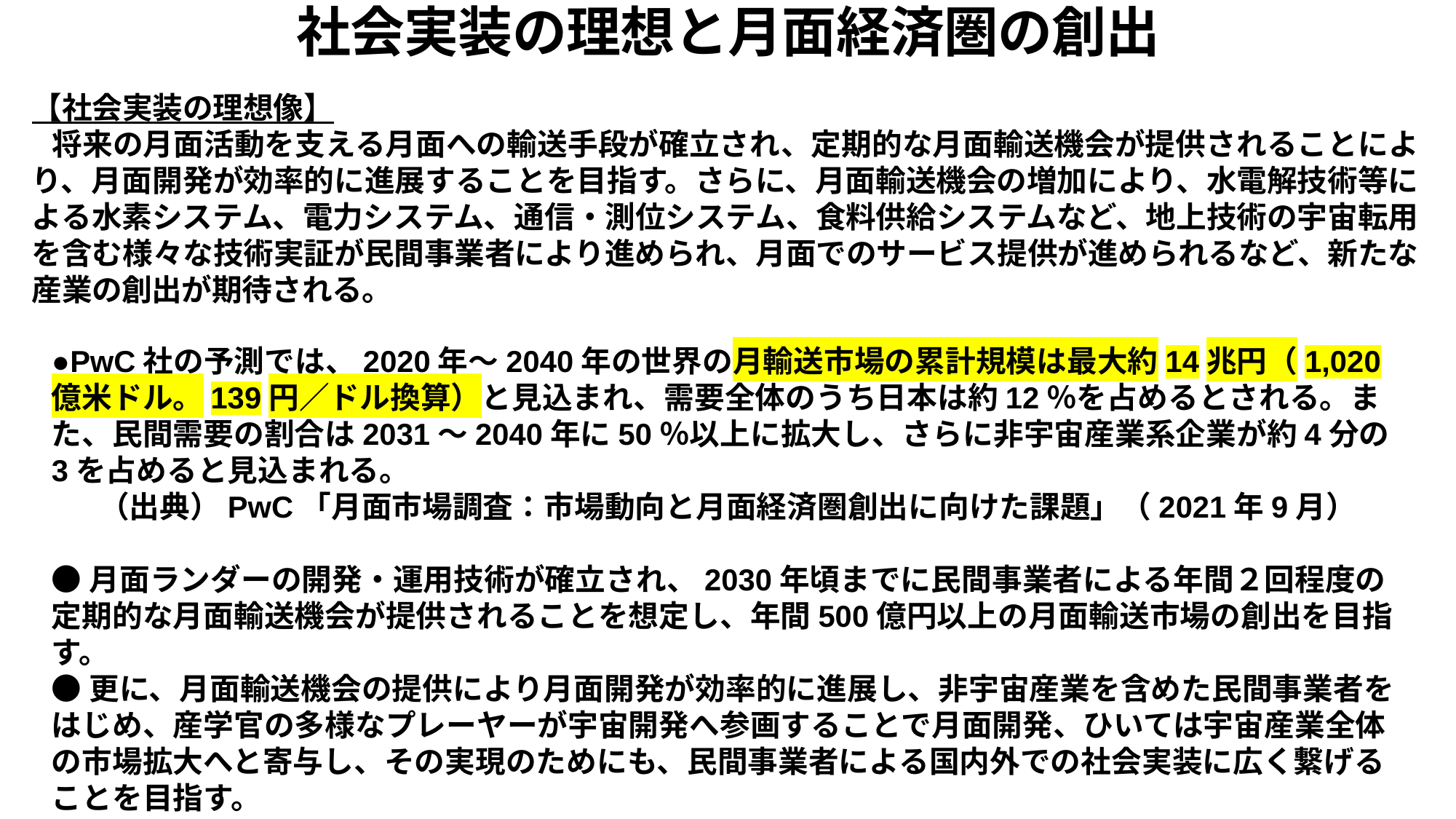

社会実装の理想と月面経済圏の創出
【社会実装の理想像】
将来の月面活動を支える月面への輸送手段が確立され、定期的な月面輸送機会が提供されることにより、月面開発が効率的に進展することを目指す。さらに、月面輸送機会の増加により、水電解技術等による水素システム、電力システム、通信・測位システム、食料供給システムなど、地上技術の宇宙転用を含む様々な技術実証が民間事業者により進められ、月面でのサービス提供が進められるなど、新たな産業の創出が期待される。
●PwC社の予測では、2020年～2040年の世界の月輸送市場の累計規模は最大約14兆円（1,020億米ドル。139円／ドル換算）と見込まれ、需要全体のうち日本は約12％を占めるとされる。また、民間需要の割合は2031～2040年に50％以上に拡大し、さらに非宇宙産業系企業が約4分の3を占めると見込まれる。
（出典）PwC「月面市場調査：市場動向と月面経済圏創出に向けた課題」（2021年9月）

●月面ランダーの開発・運用技術が確立され、2030年頃までに民間事業者による年間２回程度の定期的な月面輸送機会が提供されることを想定し、年間500億円以上の月面輸送市場の創出を目指す。
●更に、月面輸送機会の提供により月面開発が効率的に進展し、非宇宙産業を含めた民間事業者をはじめ、産学官の多様なプレーヤーが宇宙開発へ参画することで月面開発、ひいては宇宙産業全体の市場拡大へと寄与し、その実現のためにも、民間事業者による国内外での社会実装に広く繋げることを目指す。